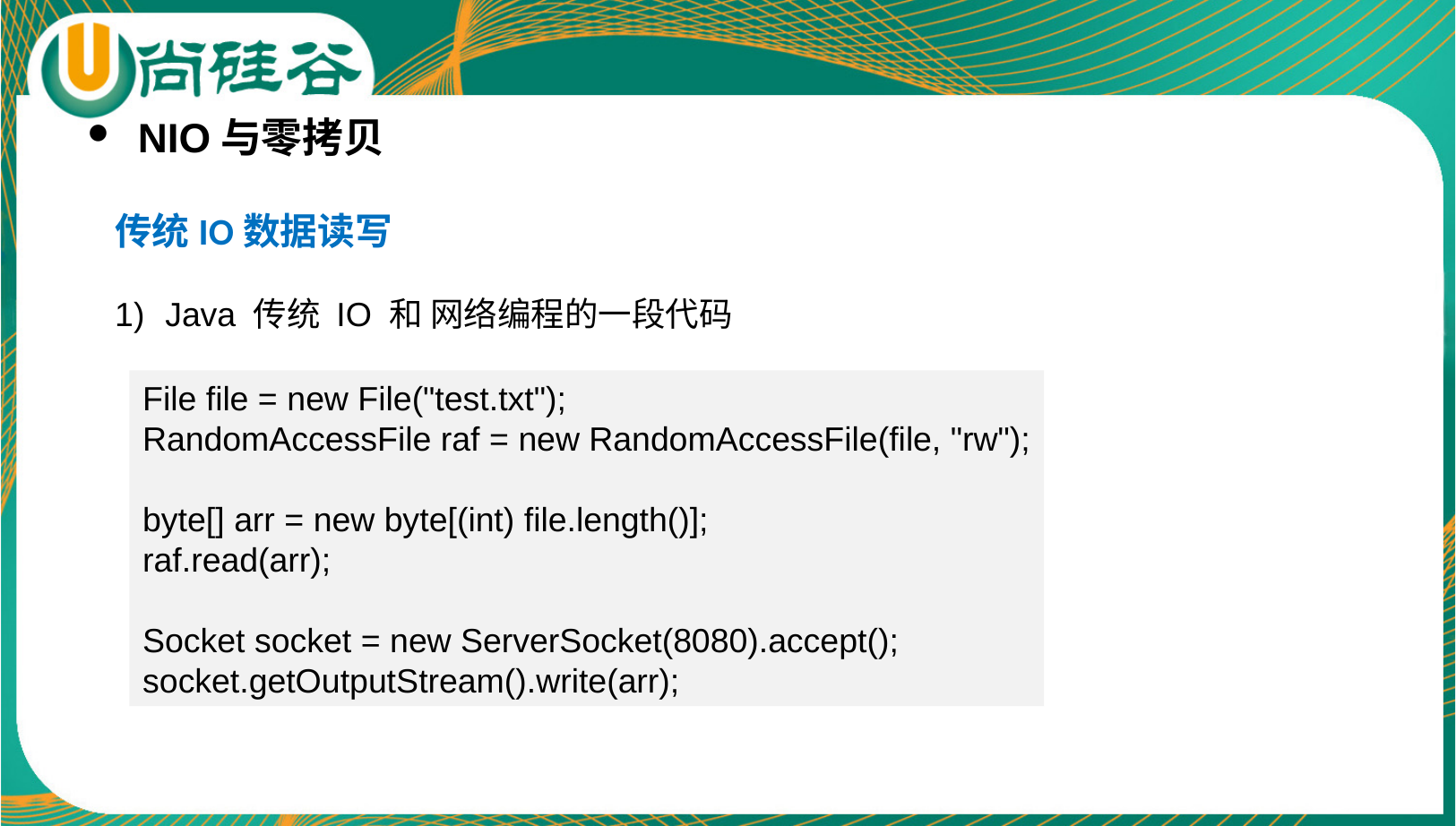

NIO与零拷贝
传统IO数据读写

Java 传统 IO 和 网络编程的一段代码

File file = new File("test.txt");
RandomAccessFile raf = new RandomAccessFile(file, "rw");

byte[] arr = new byte[(int) file.length()];
raf.read(arr);

Socket socket = new ServerSocket(8080).accept();
socket.getOutputStream().write(arr);